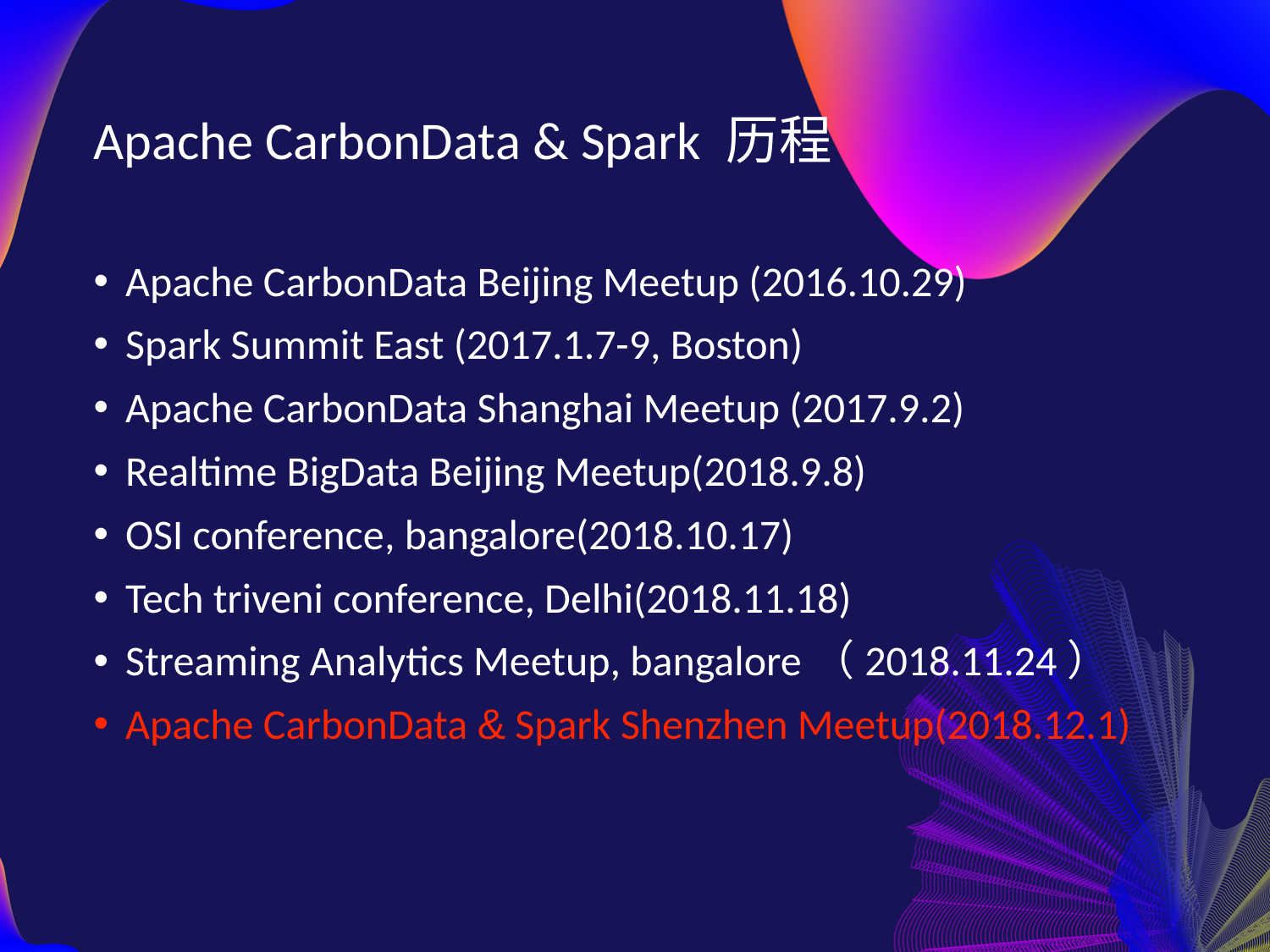

# Apache CarbonData & Spark 历程
Apache CarbonData Beijing Meetup (2016.10.29)
Spark Summit East (2017.1.7-9, Boston)
Apache CarbonData Shanghai Meetup (2017.9.2)
Realtime BigData Beijing Meetup(2018.9.8)
OSI conference, bangalore(2018.10.17)
Tech triveni conference, Delhi(2018.11.18)
Streaming Analytics Meetup, bangalore（2018.11.24）
Apache CarbonData & Spark Shenzhen Meetup(2018.12.1)